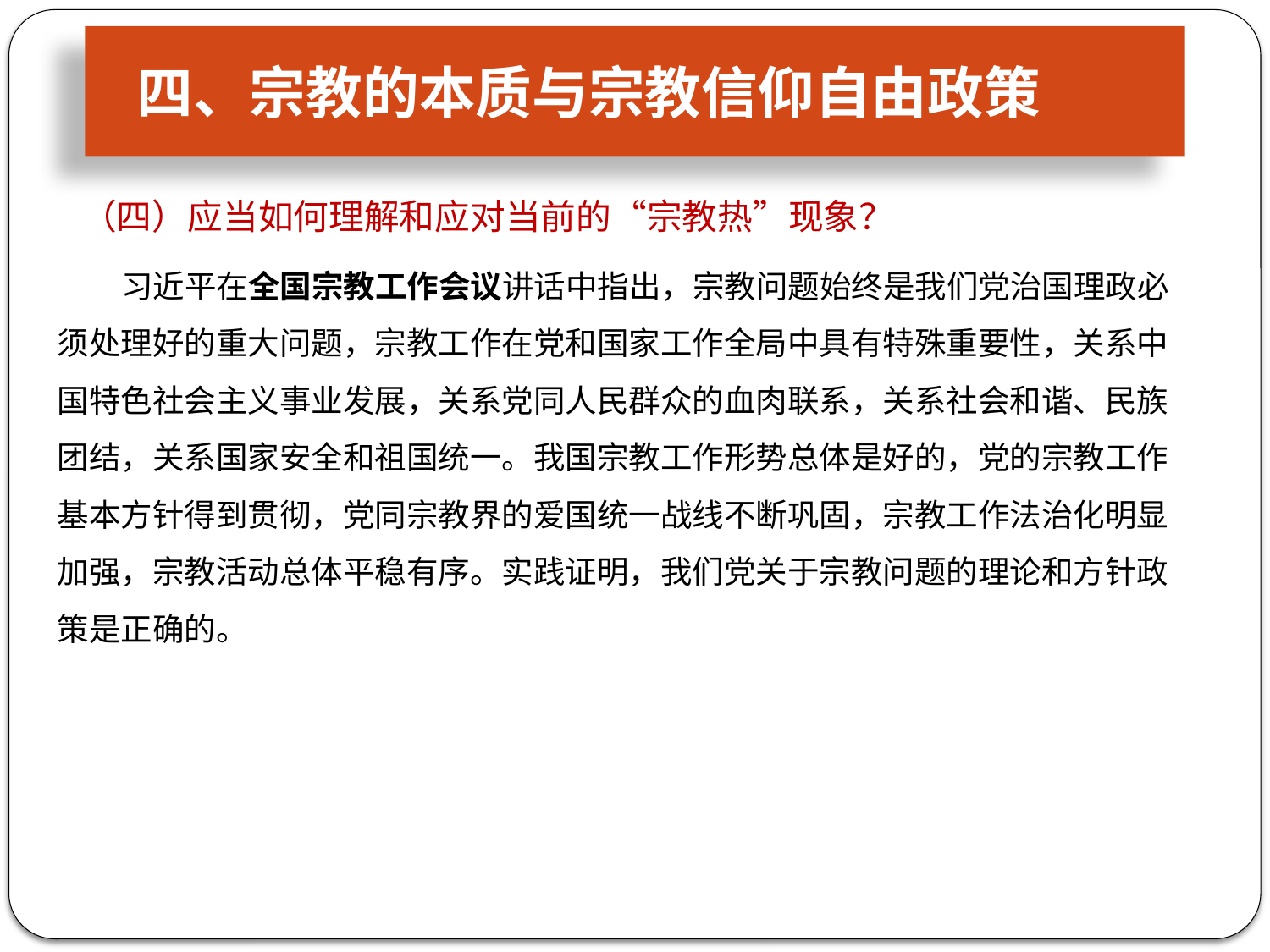

四、宗教的本质与宗教信仰自由政策
  （四）应当如何理解和应对当前的“宗教热”现象？
         习近平在全国宗教工作会议讲话中指出，宗教问题始终是我们党治国理政必须处理好的重大问题，宗教工作在党和国家工作全局中具有特殊重要性，关系中国特色社会主义事业发展，关系党同人民群众的血肉联系，关系社会和谐、民族团结，关系国家安全和祖国统一。我国宗教工作形势总体是好的，党的宗教工作基本方针得到贯彻，党同宗教界的爱国统一战线不断巩固，宗教工作法治化明显加强，宗教活动总体平稳有序。实践证明，我们党关于宗教问题的理论和方针政策是正确的。